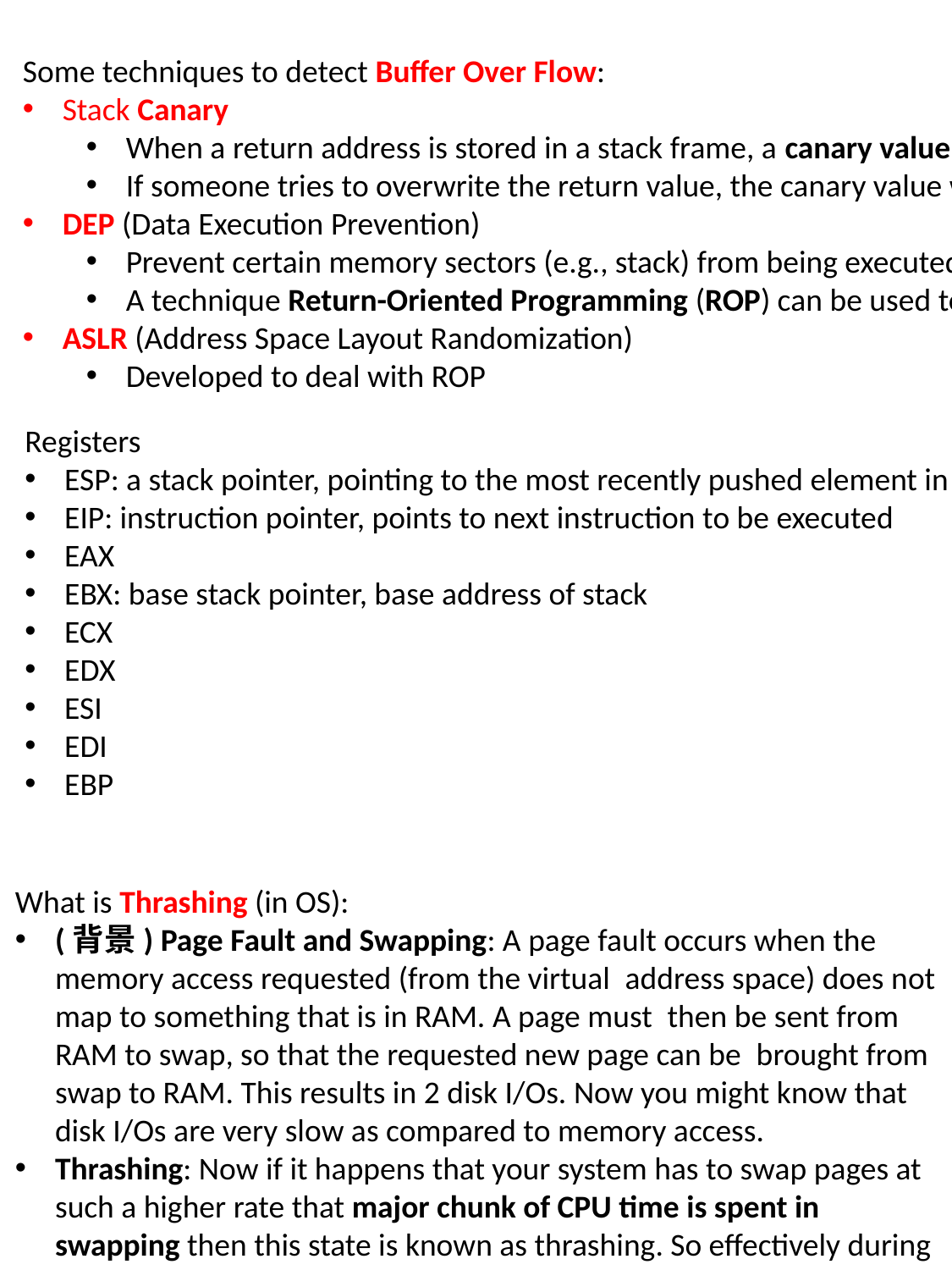

Some techniques to detect Buffer Over Flow:
Stack Canary
When a return address is stored in a stack frame, a canary value is written just before it
If someone tries to overwrite the return value, the canary value will also be overwritten
DEP (Data Execution Prevention)
Prevent certain memory sectors (e.g., stack) from being executed
A technique Return-Oriented Programming (ROP) can be used to bypass DEP
ASLR (Address Space Layout Randomization)
Developed to deal with ROP
Registers
ESP: a stack pointer, pointing to the most recently pushed element in stack
EIP: instruction pointer, points to next instruction to be executed
EAX
EBX: base stack pointer, base address of stack
ECX
EDX
ESI
EDI
EBP

What is Thrashing (in OS):
(背景) Page Fault and Swapping: A page fault occurs when the memory access requested (from the virtual  address space) does not map to something that is in RAM. A page must  then be sent from RAM to swap, so that the requested new page can be  brought from swap to RAM. This results in 2 disk I/Os. Now you might know that disk I/Os are very slow as compared to memory access.
Thrashing: Now if it happens that your system has to swap pages at such a higher rate that major chunk of CPU time is spent in swapping then this state is known as thrashing. So effectively during thrashing, the CPU spends less time in some actual productive work and more time in swapping.
安装Linux系统的时候Hard disk上会自动被分一个partition，名为swap; 这个swap partition就是当RAM全都被用了的时候，系统会把数据先存到硬盘上，然后和RAM来swap